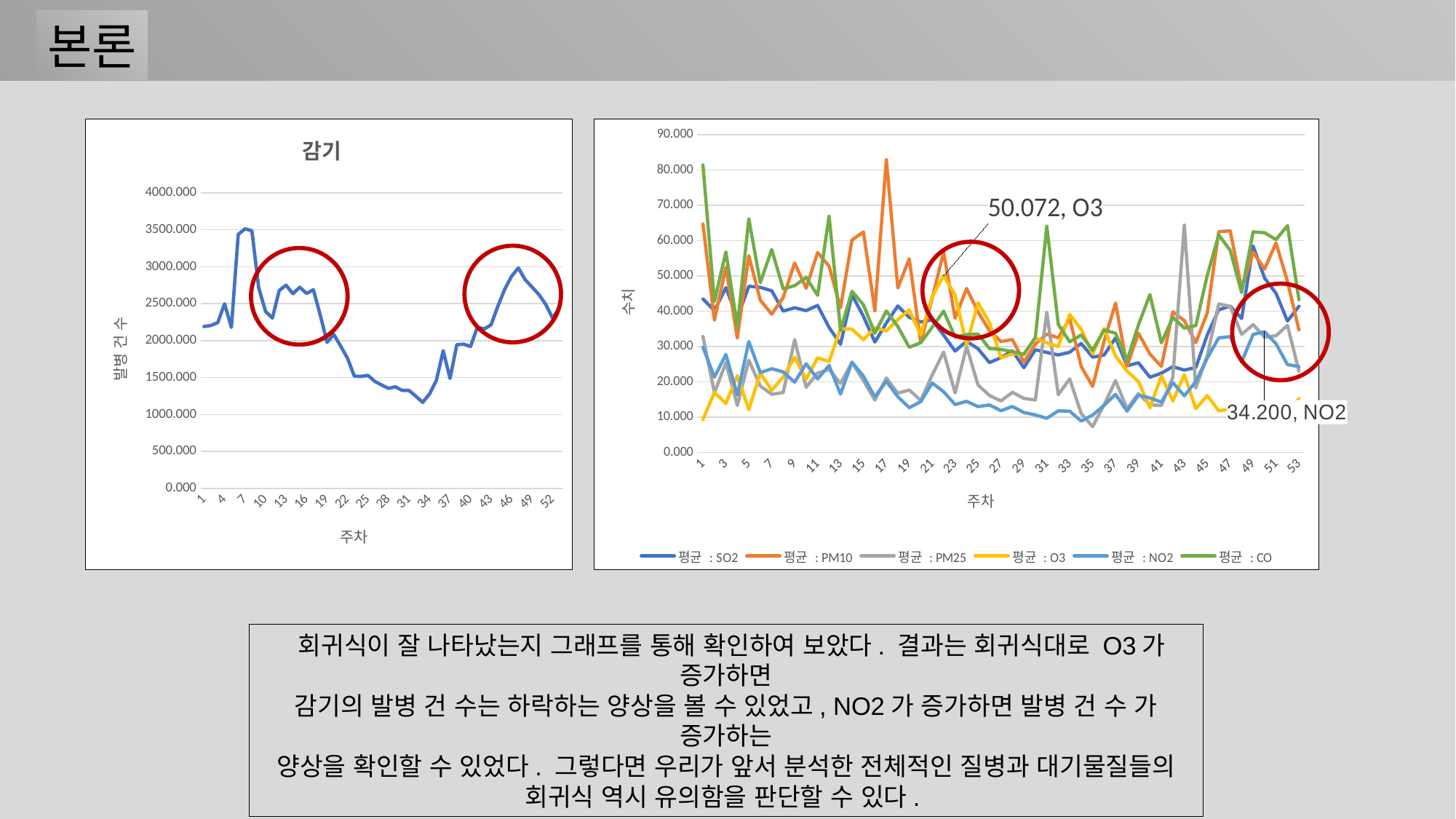

본론

### Chart:

| Category | 감기 |
|---|---|

### Chart

| Category | 평균 : SO2 | 평균 : PM10 | 평균 : PM25 | 평균 : O3 | 평균 : NO2 | 평균 : CO |
|---|---|---|---|---|---|---|

 회귀식이 잘 나타났는지 그래프를 통해 확인하여 보았다. 결과는 회귀식대로 O3가 증가하면
감기의 발병 건 수는 하락하는 양상을 볼 수 있었고, NO2가 증가하면 발병 건 수 가 증가하는
양상을 확인할 수 있었다. 그렇다면 우리가 앞서 분석한 전체적인 질병과 대기물질들의
회귀식 역시 유의함을 판단할 수 있다.